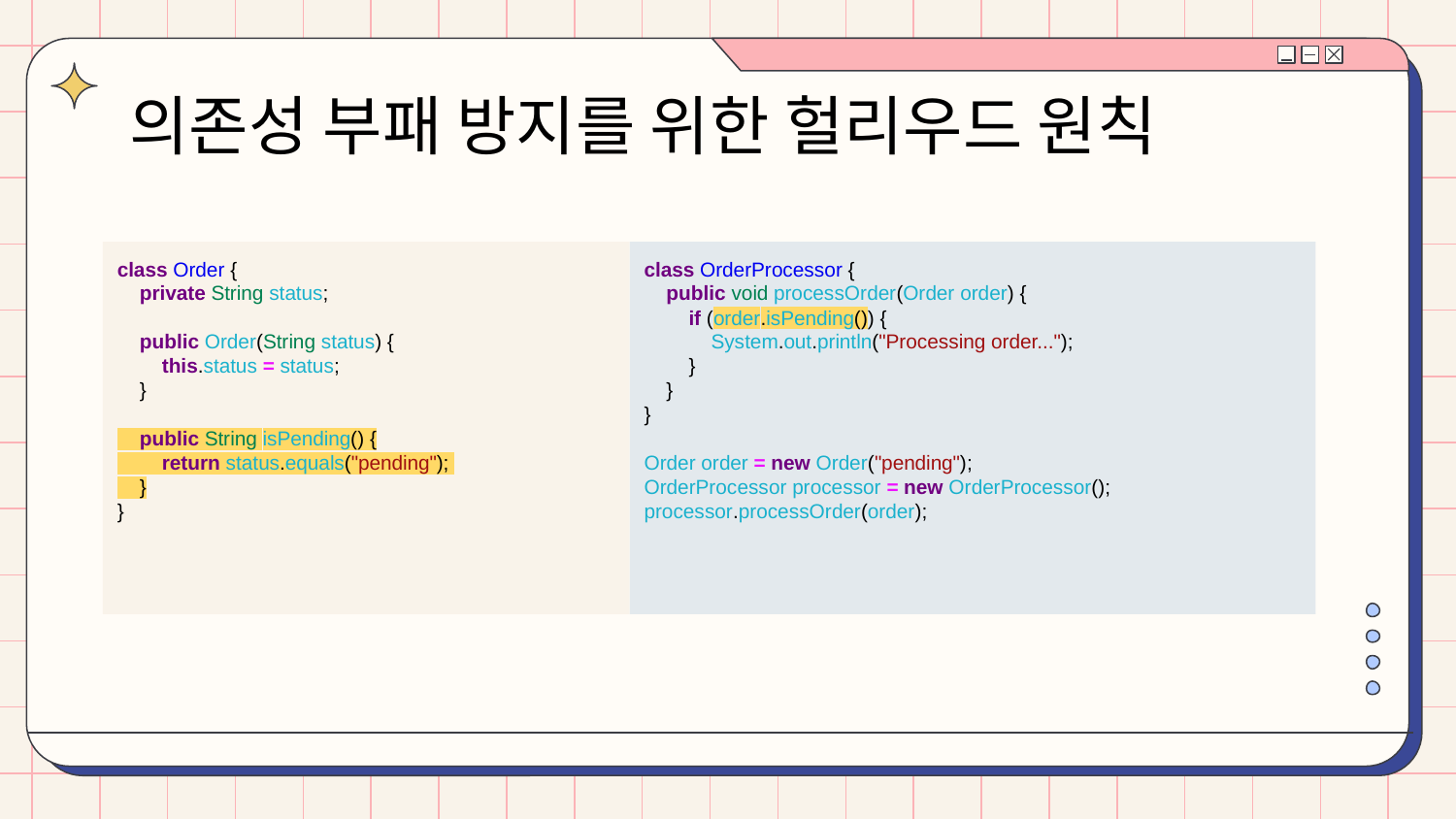

# 의존성 부패 방지를 위한 헐리우드 원칙
class Order {
    private String status;

    public Order(String status) {
        this.status = status;
    }

    public String isPending() {
        return status.equals("pending");
    }
}
class OrderProcessor {
    public void processOrder(Order order) {
        if (order.isPending()) {
            System.out.println("Processing order...");
        }
    }
}

Order order = new Order("pending");
OrderProcessor processor = new OrderProcessor();
processor.processOrder(order);